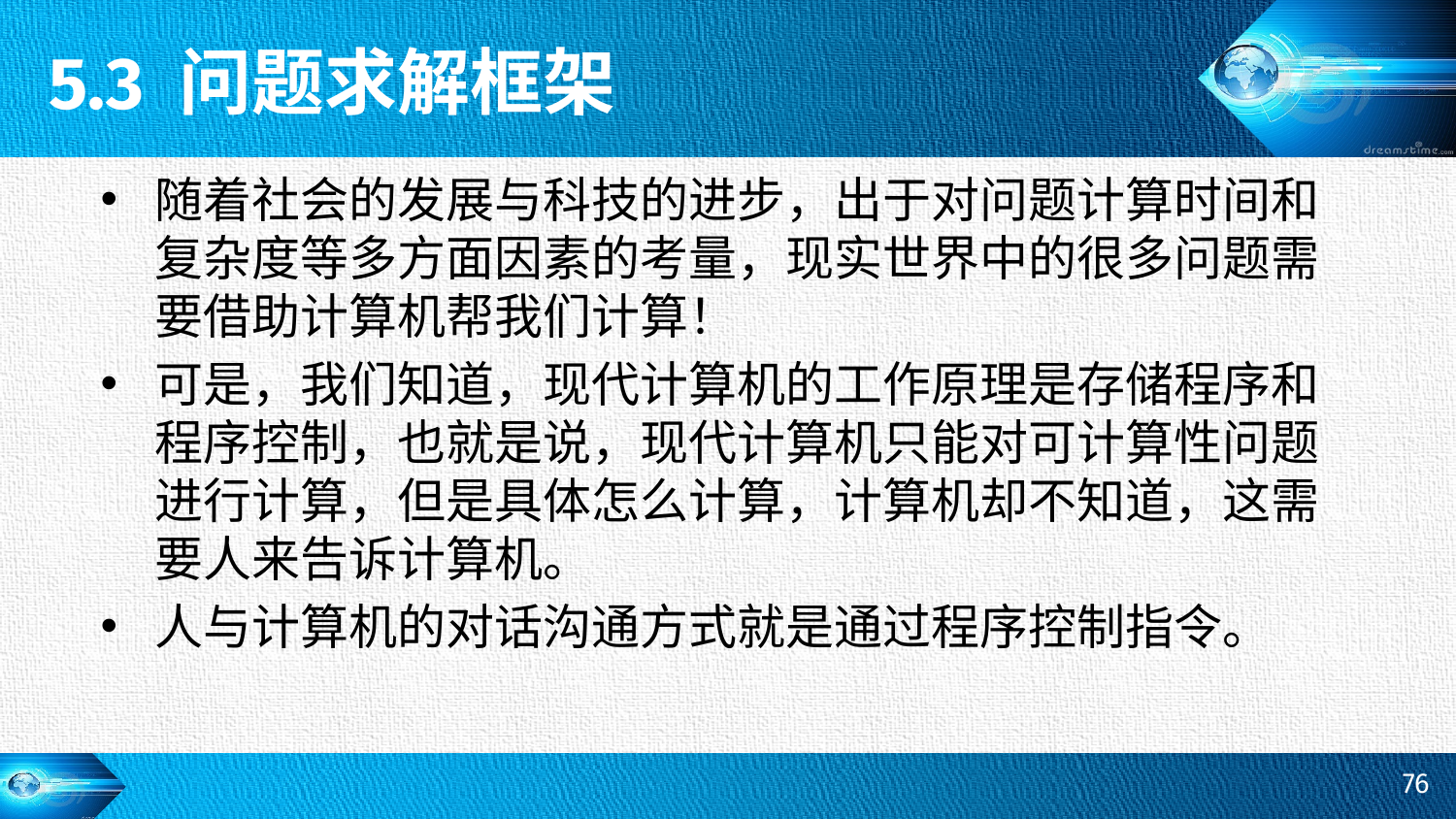

5.3 问题求解框架
随着社会的发展与科技的进步，出于对问题计算时间和复杂度等多方面因素的考量，现实世界中的很多问题需要借助计算机帮我们计算！
可是，我们知道，现代计算机的工作原理是存储程序和程序控制，也就是说，现代计算机只能对可计算性问题进行计算，但是具体怎么计算，计算机却不知道，这需要人来告诉计算机。
人与计算机的对话沟通方式就是通过程序控制指令。
76